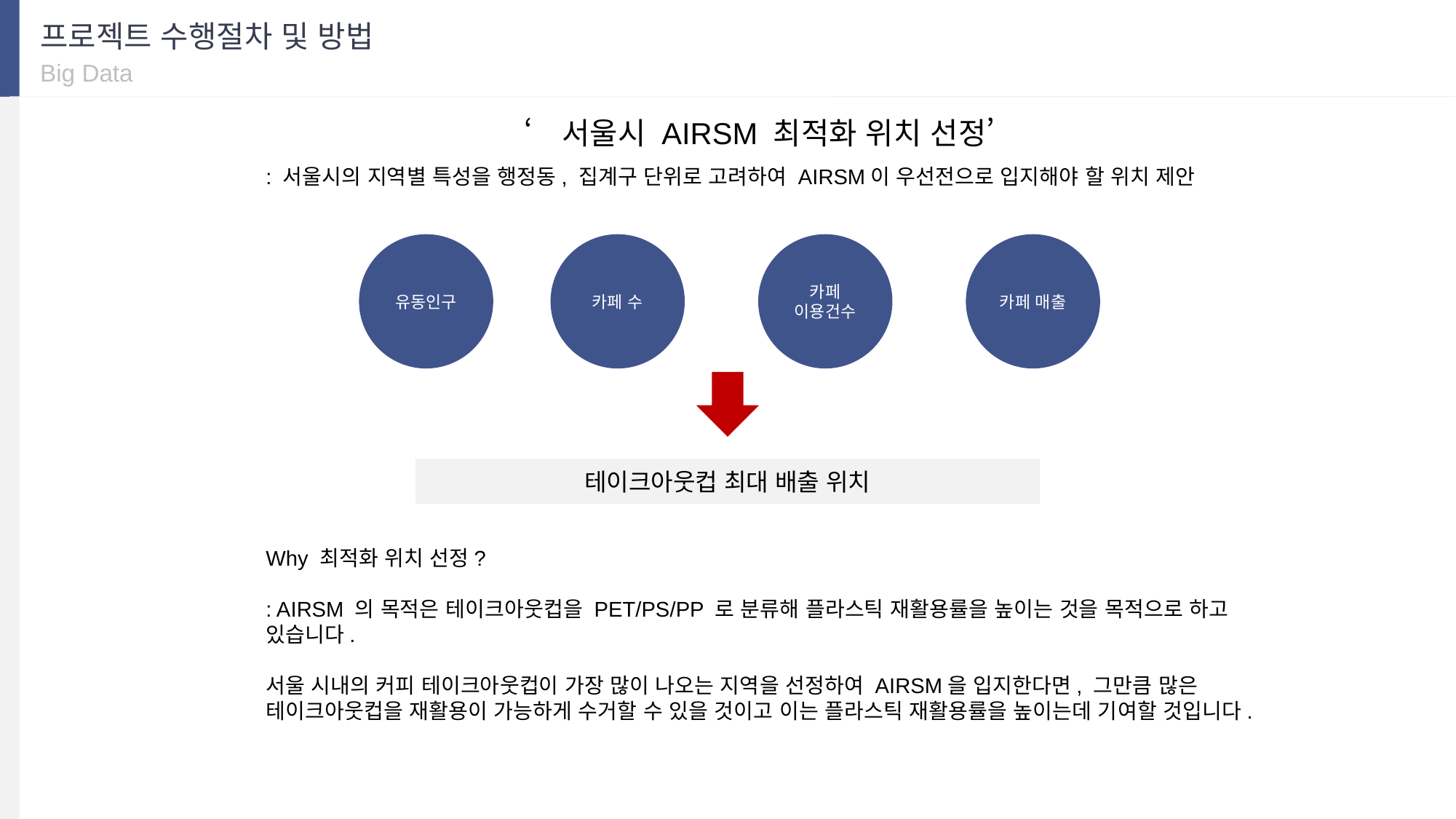

프로젝트 수행절차 및 방법
Big Data
‘서울시 AIRSM 최적화 위치 선정’
: 서울시의 지역별 특성을 행정동, 집계구 단위로 고려하여 AIRSM이 우선전으로 입지해야 할 위치 제안
유동인구
카페 수
카페
이용건수
카페 매출

테이크아웃컵 최대 배출 위치
Why 최적화 위치 선정?

: AIRSM 의 목적은 테이크아웃컵을 PET/PS/PP 로 분류해 플라스틱 재활용률을 높이는 것을 목적으로 하고 있습니다.

서울 시내의 커피 테이크아웃컵이 가장 많이 나오는 지역을 선정하여 AIRSM을 입지한다면, 그만큼 많은 테이크아웃컵을 재활용이 가능하게 수거할 수 있을 것이고 이는 플라스틱 재활용률을 높이는데 기여할 것입니다.
핵심 키워드
내용